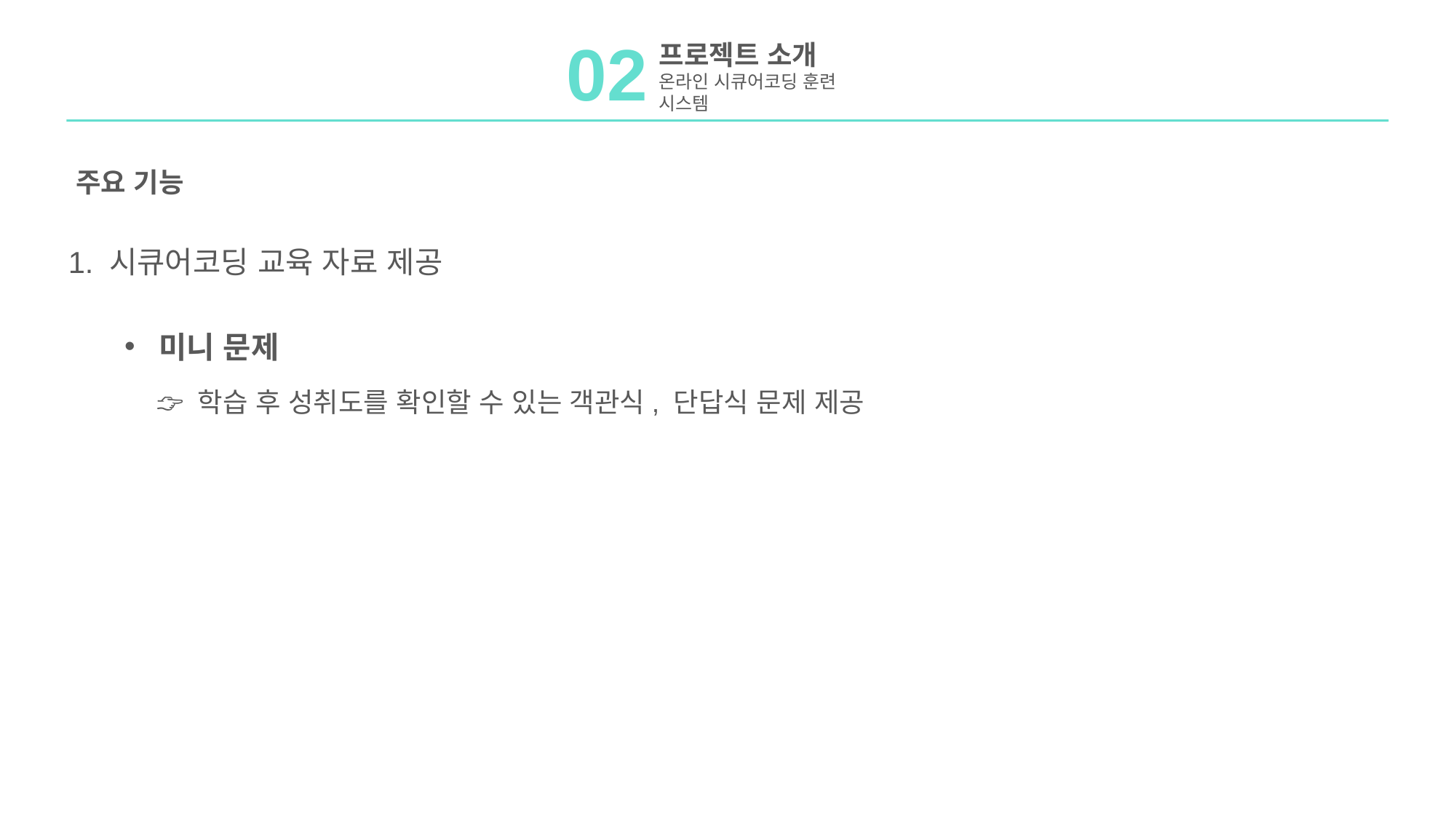

02
프로젝트 소개
온라인 시큐어코딩 훈련 시스템

주요 기능
1. 시큐어코딩 교육 자료 제공
미니 문제
👉 학습 후 성취도를 확인할 수 있는 객관식, 단답식 문제 제공